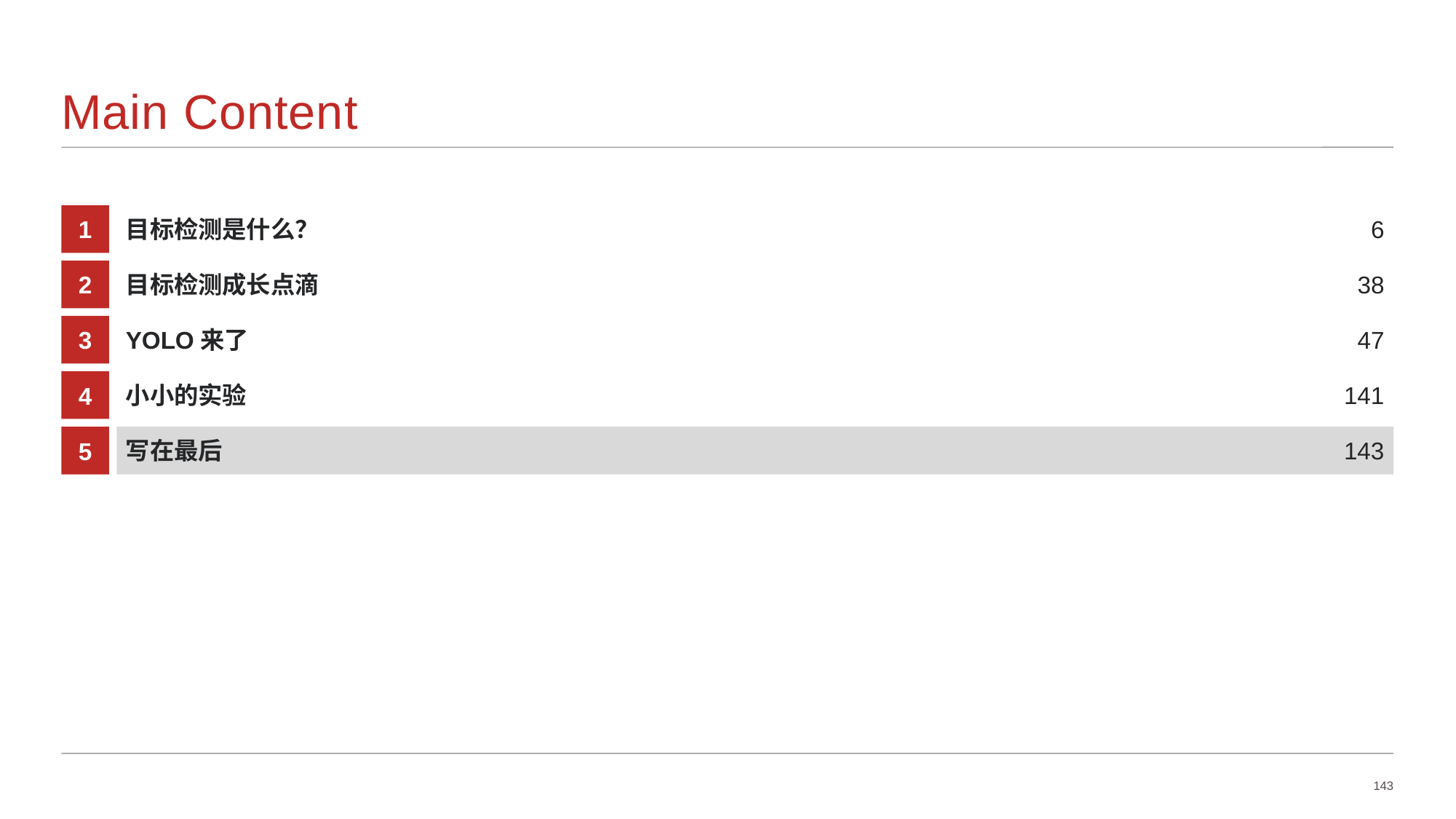

# Main Content
1
目标检测是什么？
6
2
目标检测成长点滴
38
3
YOLO来了
47
4
小小的实验
141
5

写在最后
143